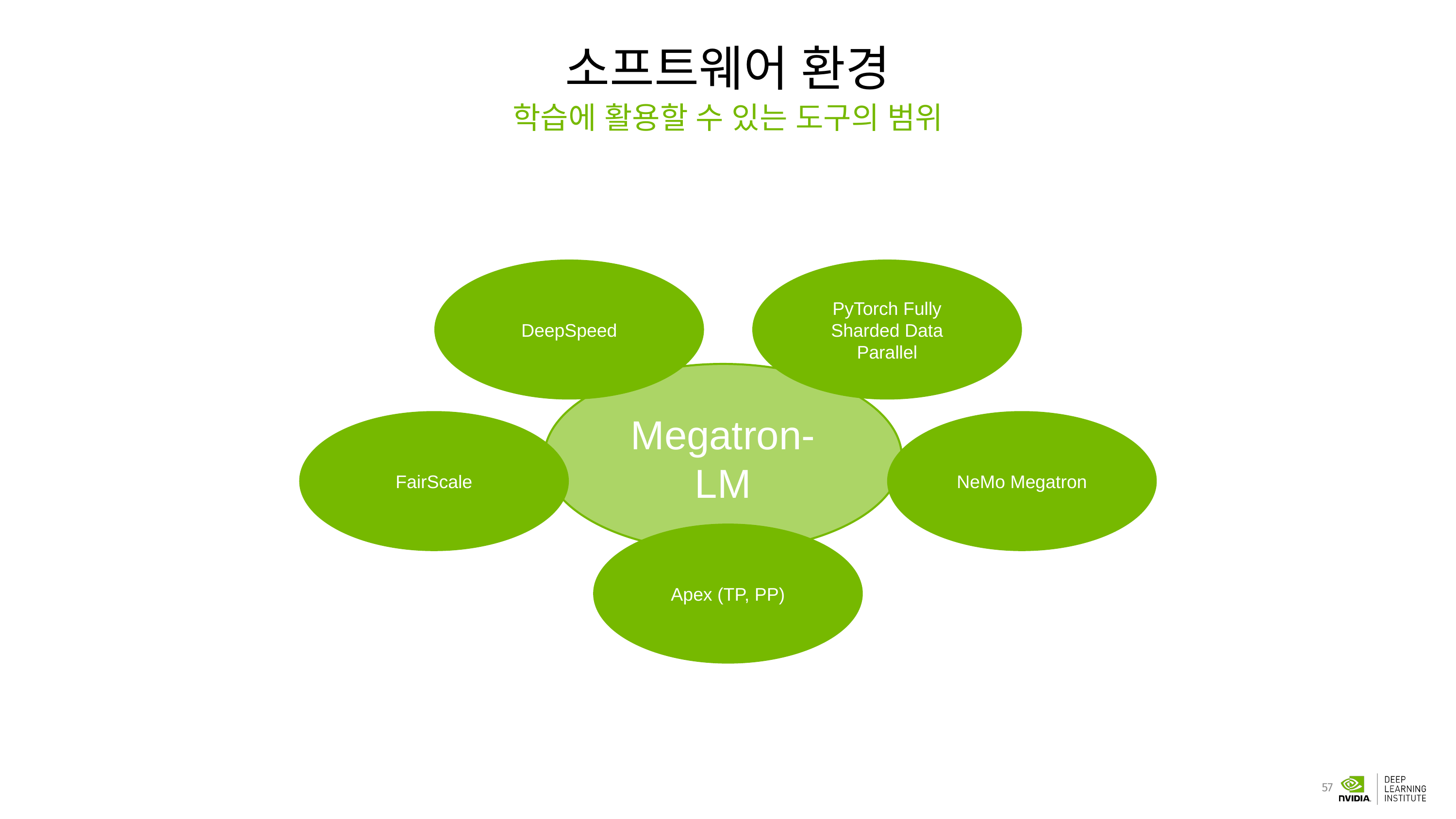

# 소프트웨어 환경
학습에 활용할 수 있는 도구의 범위
DeepSpeed
PyTorch Fully Sharded Data Parallel
NeMo Megatron
FairScale
Apex (TP, PP)
Megatron-LM